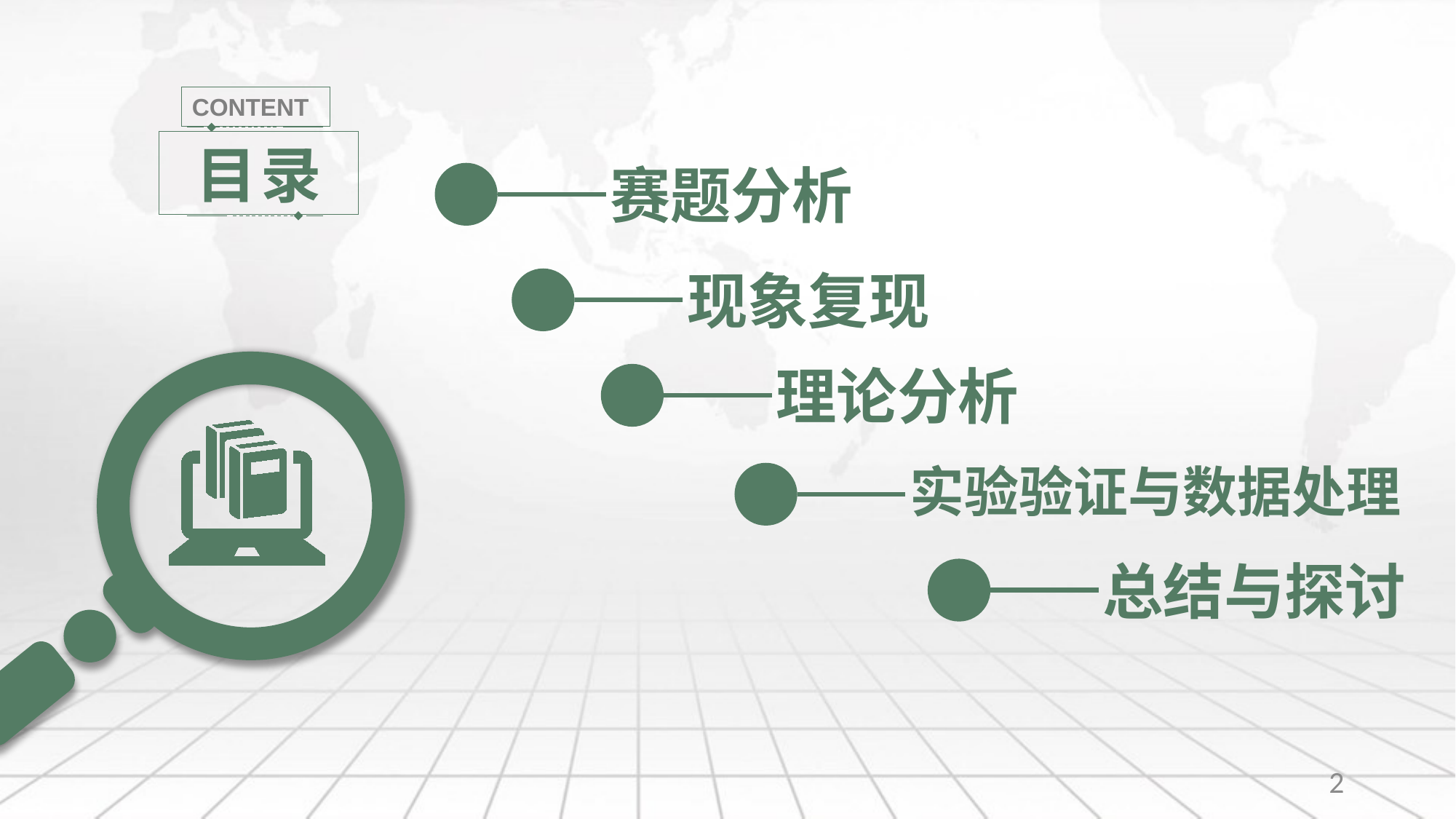

CONTENT
目录
赛题分析

现象复现

理论分析

实验验证与数据处理

总结与探讨

2